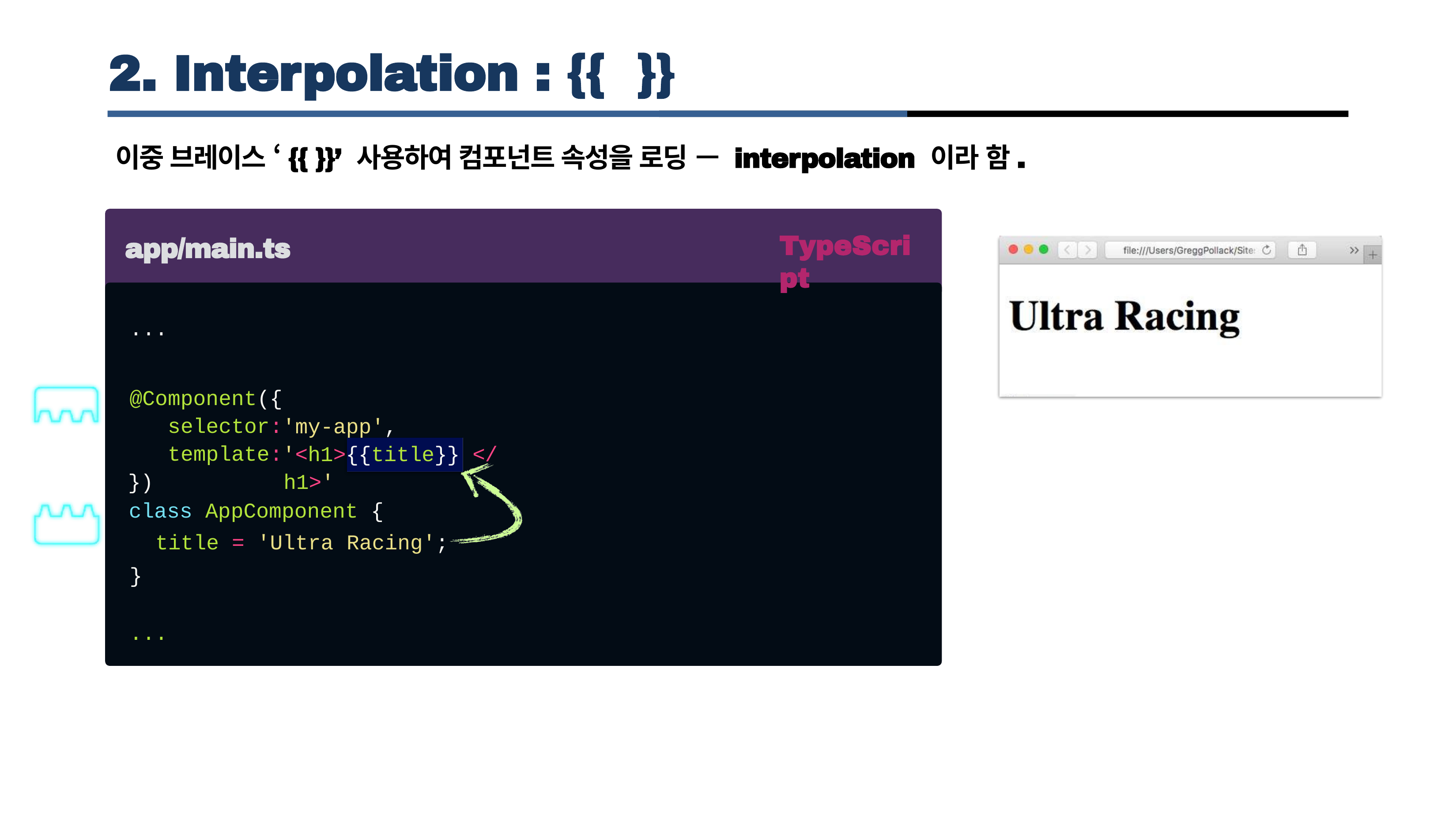

# 2. Interpolation : {{  }}
이중 브레이스 ‘{{ }}’ 사용하여 컴포넌트 속성을 로딩 — interpolation 이라 함.

TypeScript
app/main.ts

...
@Component({  selector:  template:
})

'my-app',
'<h1>{{title}} </h1>'

class
AppComponent {

title = 'Ultra
Racing';
}

...